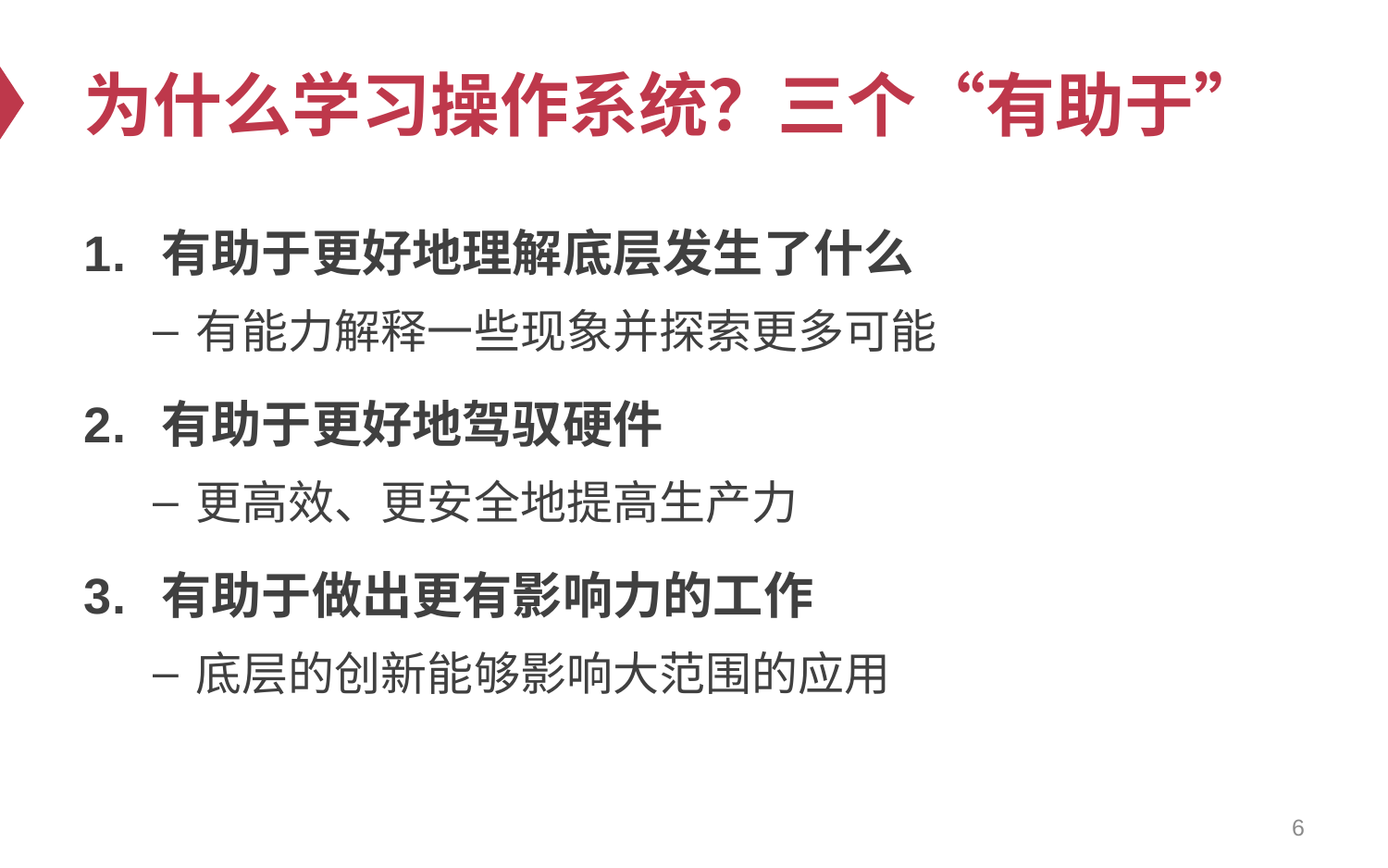

# 为什么学习操作系统？三个“有助于”
有助于更好地理解底层发生了什么
有能力解释一些现象并探索更多可能
有助于更好地驾驭硬件
更高效、更安全地提高生产力
有助于做出更有影响力的工作
底层的创新能够影响大范围的应用
6